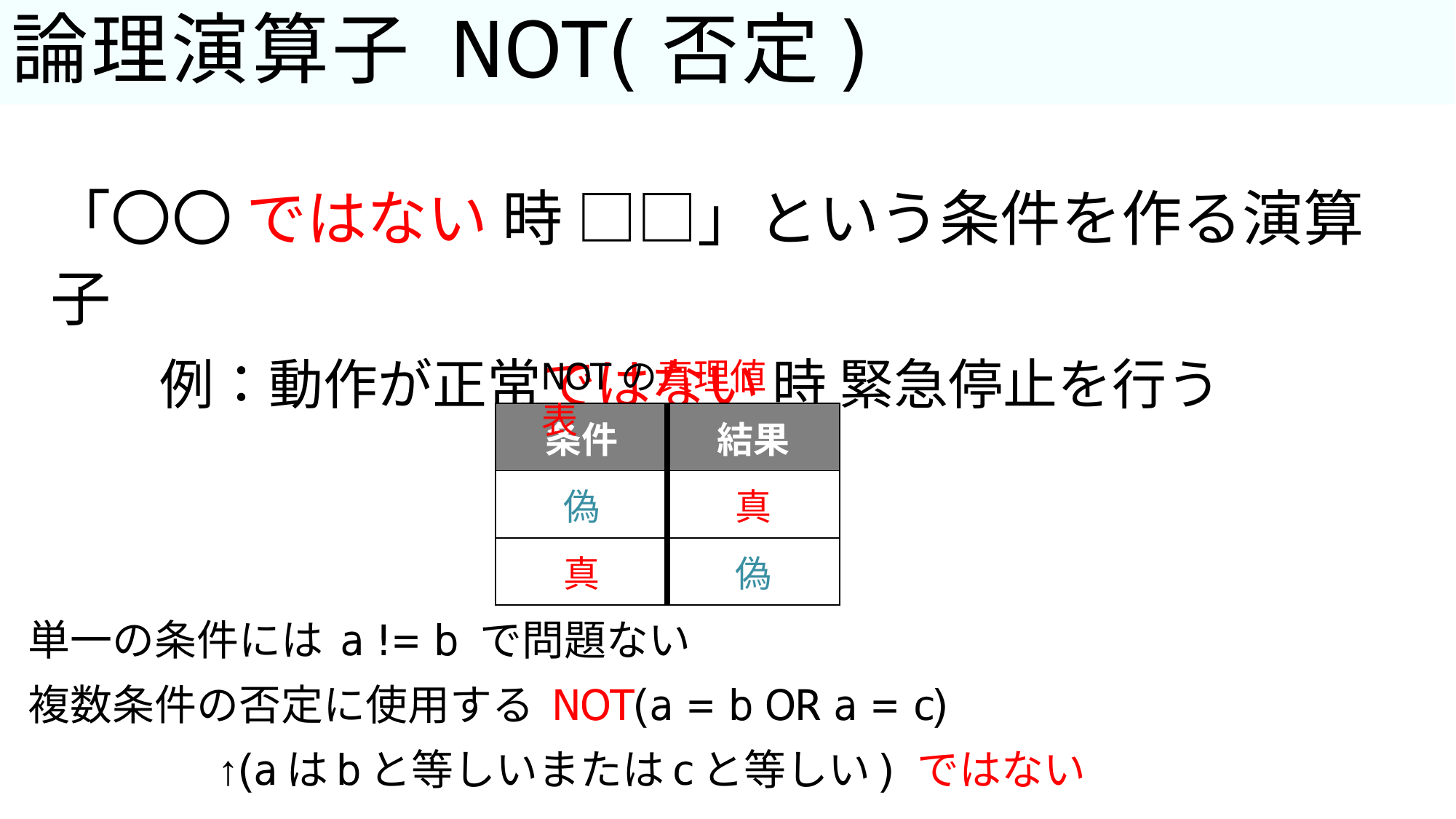

61
# 論理演算子 NOT(否定)
「〇〇 ではない 時 □□」という条件を作る演算子
	例：動作が正常ではない 時 緊急停止を行う

NOTの真理値表
| 条件 | 結果 |
| --- | --- |
| 偽 | 真 |
| 真 | 偽 |
単一の条件には a != b で問題ない
複数条件の否定に使用する NOT(a = b OR a = c)
				 	↑(aはbと等しいまたはcと等しい) ではない